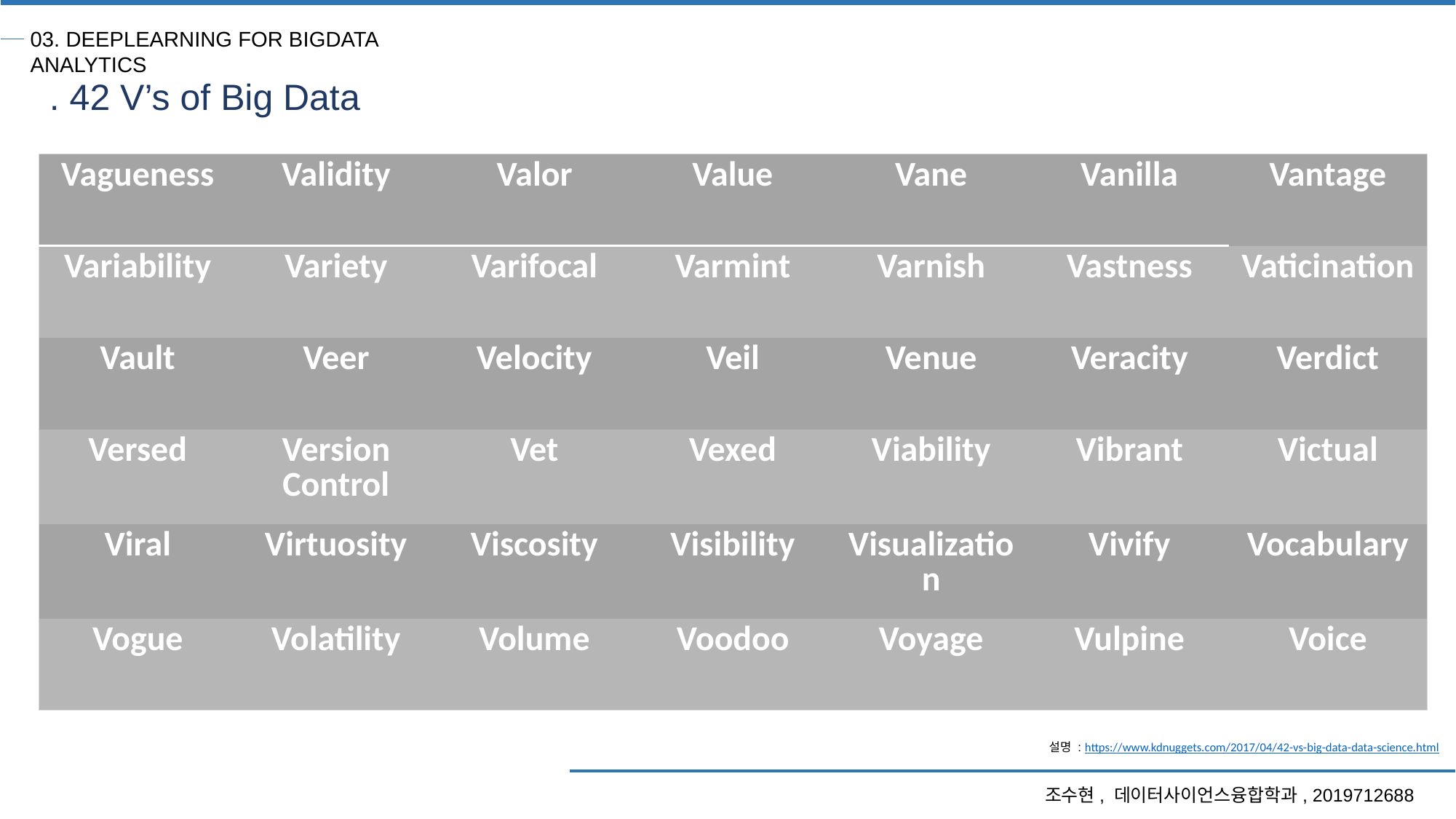

03. DEEPLEARNING FOR BIGDATA ANALYTICS
. 42 V’s of Big Data
| Vagueness | Validity | Valor | Value | Vane | Vanilla | Vantage |
| --- | --- | --- | --- | --- | --- | --- |
| Variability | Variety | Varifocal | Varmint | Varnish | Vastness | Vaticination |
| Vault | Veer | Velocity | Veil | Venue | Veracity | Verdict |
| Versed | Version Control | Vet | Vexed | Viability | Vibrant | Victual |
| Viral | Virtuosity | Viscosity | Visibility | Visualization | Vivify | Vocabulary |
| Vogue | Volatility | Volume | Voodoo | Voyage | Vulpine | Voice |
설명 : https://www.kdnuggets.com/2017/04/42-vs-big-data-data-science.html
조수현, 데이터사이언스융합학과, 2019712688